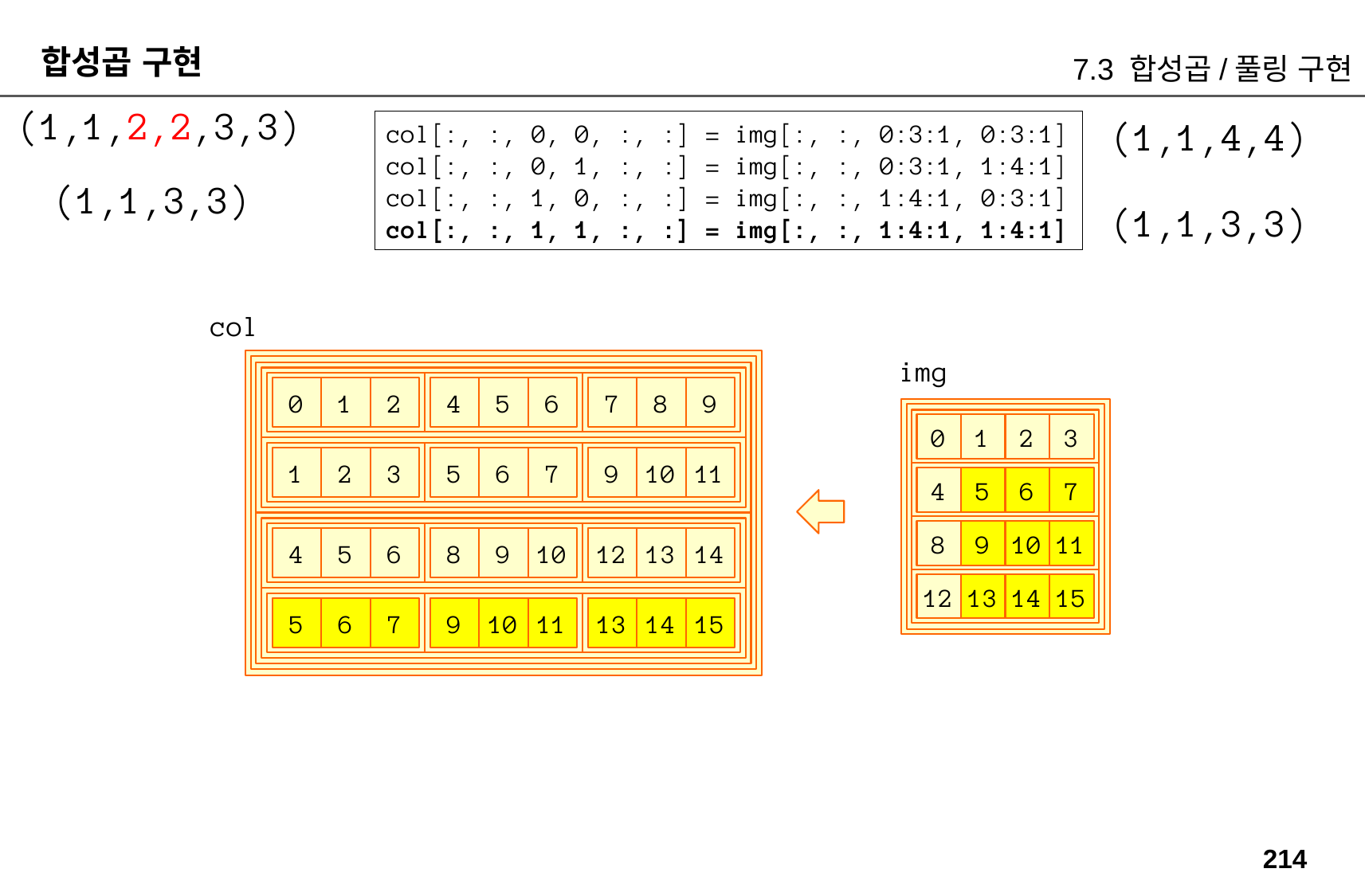

합성곱 구현
7.3 합성곱/풀링 구현
(1,1,2,2,3,3)
(1,1,4,4)
col[:, :, 0, 0, :, :] = img[:, :, 0:3:1, 0:3:1]
col[:, :, 0, 1, :, :] = img[:, :, 0:3:1, 1:4:1]
col[:, :, 1, 0, :, :] = img[:, :, 1:4:1, 0:3:1]
col[:, :, 1, 1, :, :] = img[:, :, 1:4:1, 1:4:1]
(1,1,3,3)
(1,1,3,3)
col
img

2
6
9
1
5
8
0
4
7

0
1
2
3

3
2
1
7
6
5
11
10
9

4
5
6
7

8
9
10
11

6
5
4
10
9
8
14
13
12

12
13
14
15

7
6
5
11
10
9
15
14
13